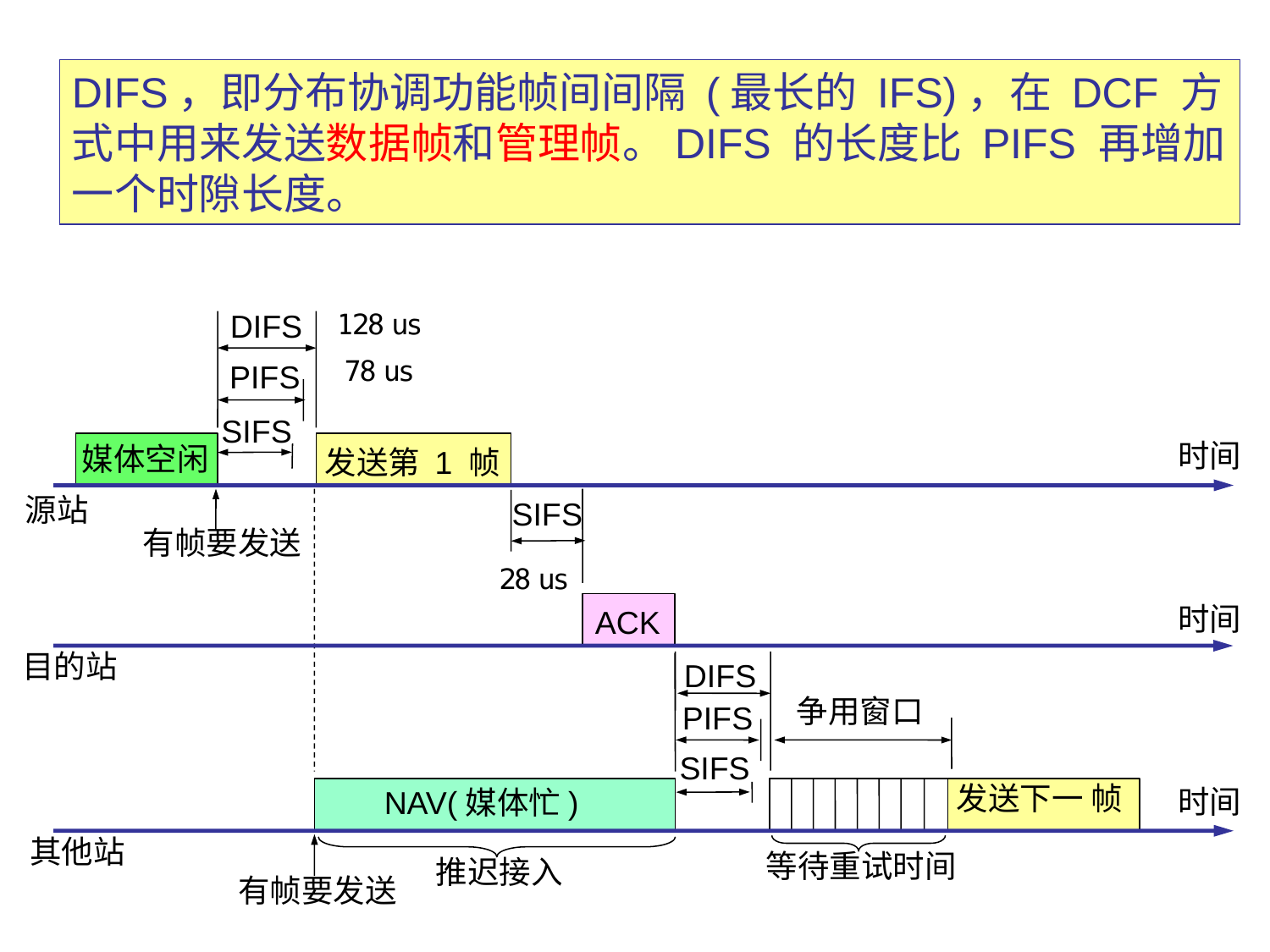

# 三种帧间间隔
DIFS，即分布协调功能帧间间隔 (最长的 IFS)，在 DCF 方式中用来发送数据帧和管理帧。DIFS 的长度比 PIFS 再增加一个时隙长度。
128 us
DIFS

78 us

PIFS

SIFS
时间
媒体空闲

发送第 1 帧

源站

SIFS

有帧要发送

28 us
时间

ACK
目的站

DIFS

争用窗口
PIFS

SIFS

发送下一 帧
时间
NAV(媒体忙)

 其他站

等待重试时间
推迟接入
有帧要发送